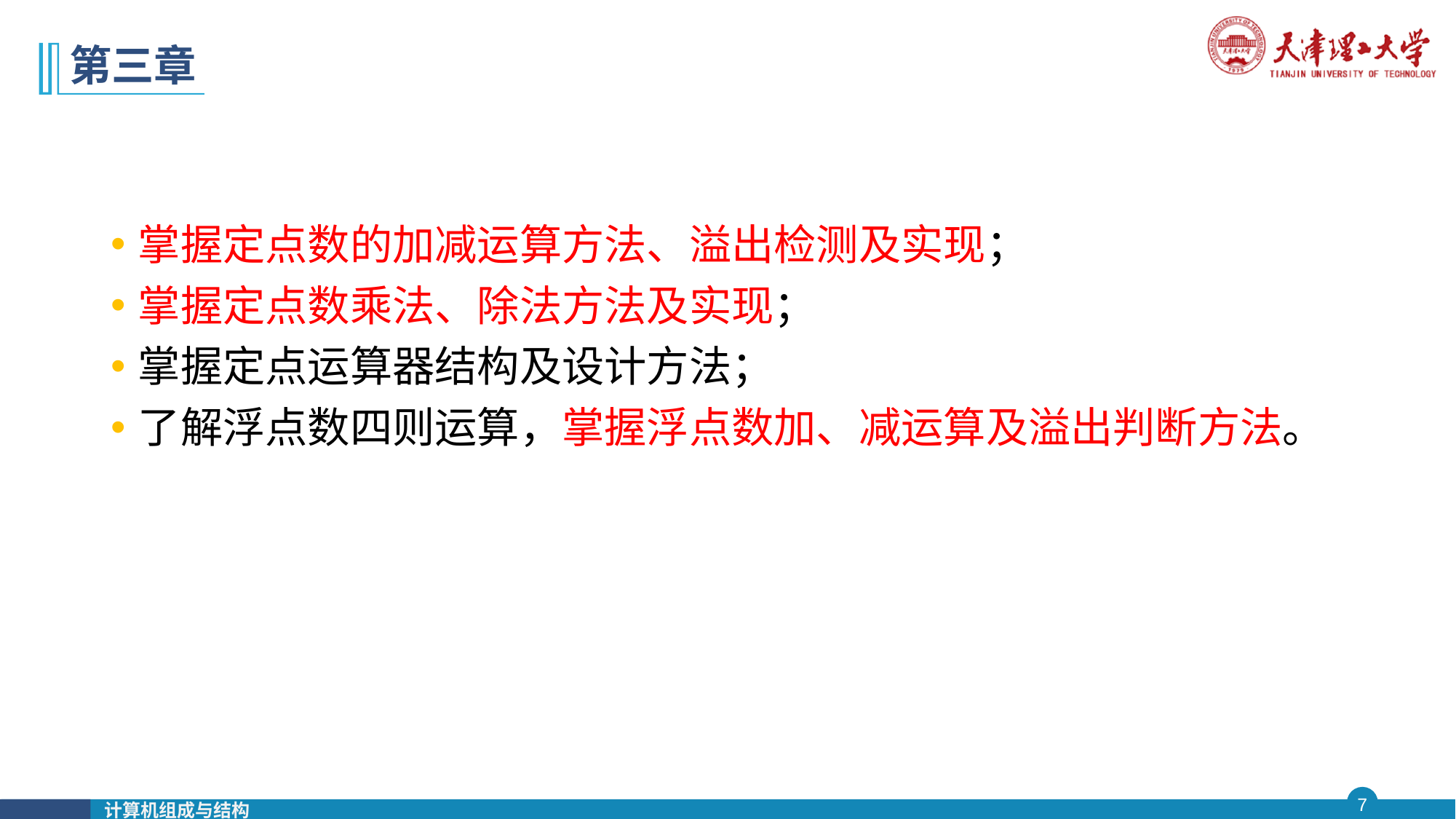

# 第三章
掌握定点数的加减运算方法、溢出检测及实现；
掌握定点数乘法、除法方法及实现；
掌握定点运算器结构及设计方法；
了解浮点数四则运算，掌握浮点数加、减运算及溢出判断方法。